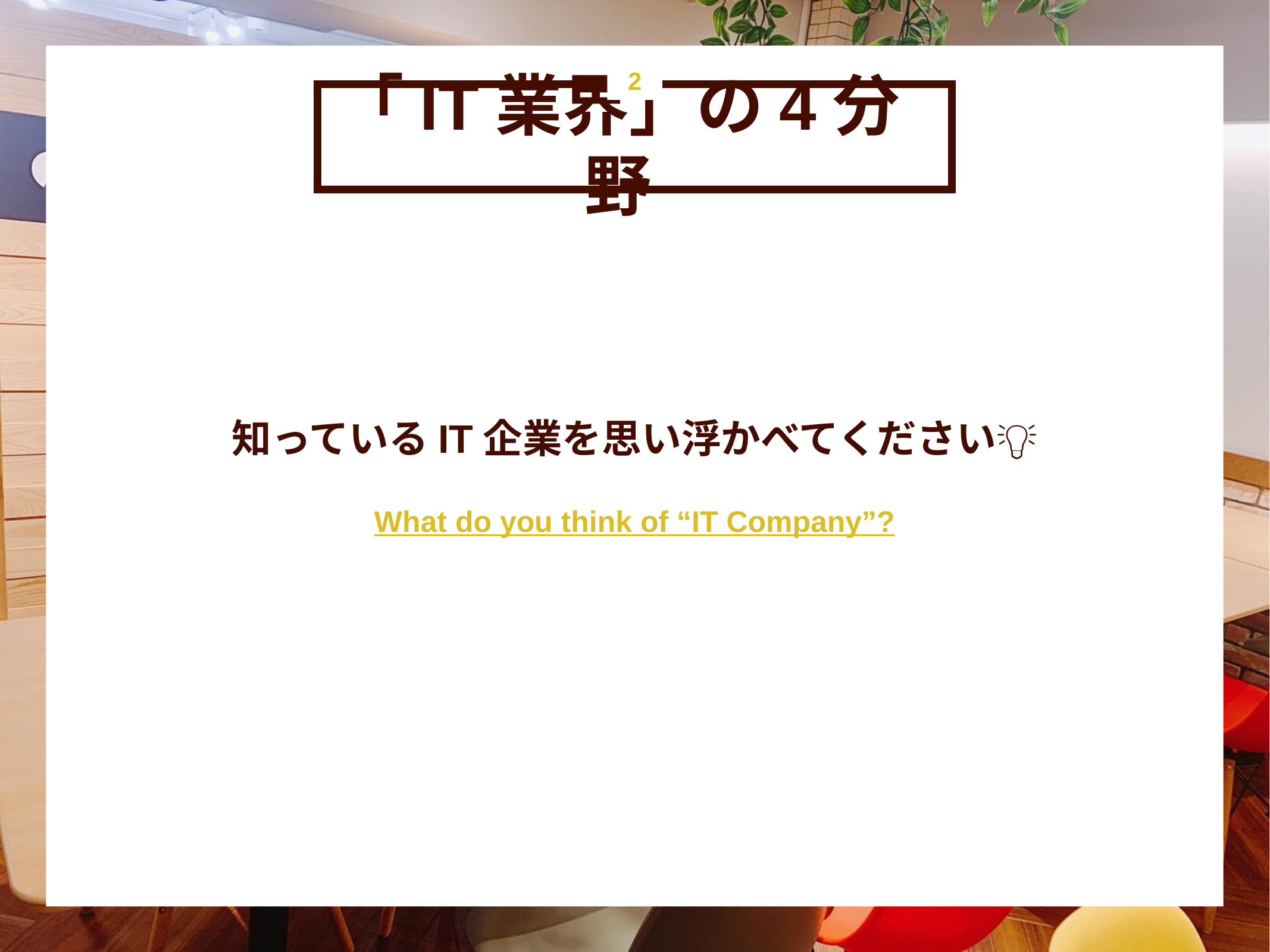

「IT業界」の4分野
2

知っているIT企業を思い浮かべてください💡

What do you think of “IT Company”?